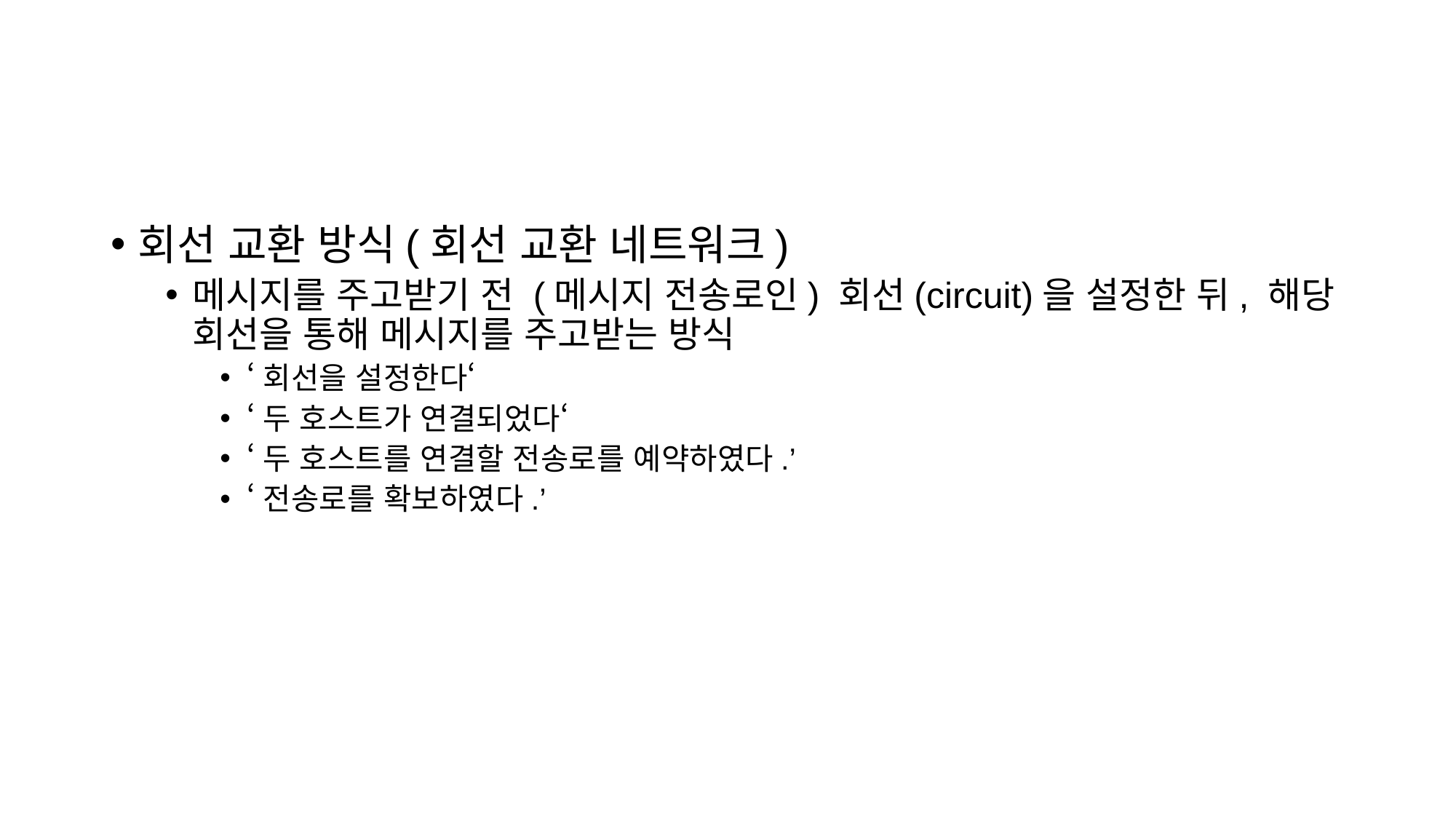

#
회선 교환 방식(회선 교환 네트워크)
메시지를 주고받기 전 (메시지 전송로인) 회선(circuit)을 설정한 뒤, 해당 회선을 통해 메시지를 주고받는 방식
‘회선을 설정한다‘
‘두 호스트가 연결되었다‘
‘두 호스트를 연결할 전송로를 예약하였다.’
‘전송로를 확보하였다.’